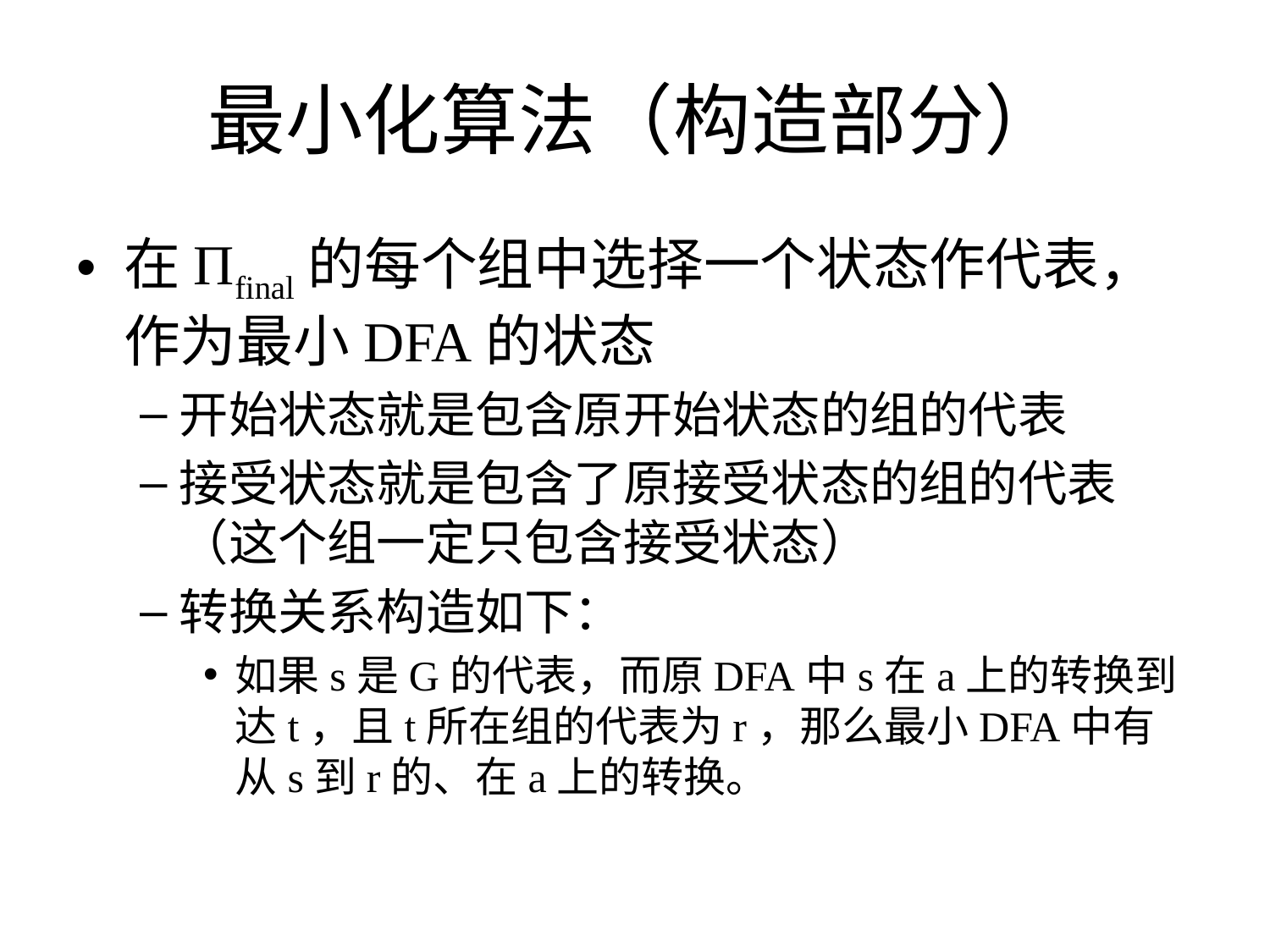

# 最小化算法（构造部分）
在Пfinal的每个组中选择一个状态作代表，作为最小DFA的状态
开始状态就是包含原开始状态的组的代表
接受状态就是包含了原接受状态的组的代表（这个组一定只包含接受状态）
转换关系构造如下：
如果s是G的代表，而原DFA中s在a上的转换到达t，且t所在组的代表为r，那么最小DFA中有从s到r的、在a上的转换。